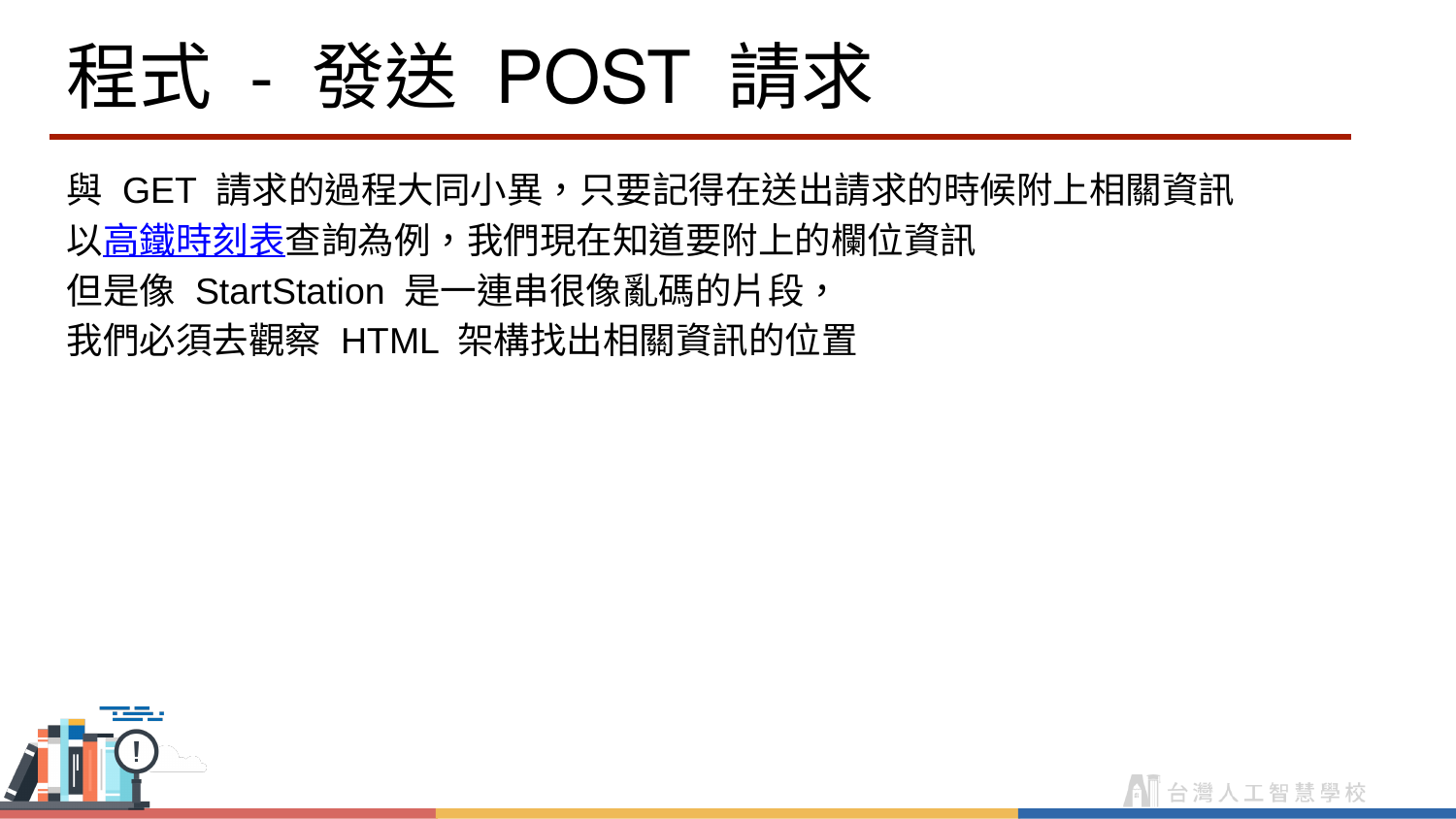

# 程式 - 發送 POST 請求
與 GET 請求的過程大同小異，只要記得在送出請求的時候附上相關資訊
以高鐵時刻表查詢為例，我們現在知道要附上的欄位資訊
但是像 StartStation 是一連串很像亂碼的片段，
我們必須去觀察 HTML 架構找出相關資訊的位置